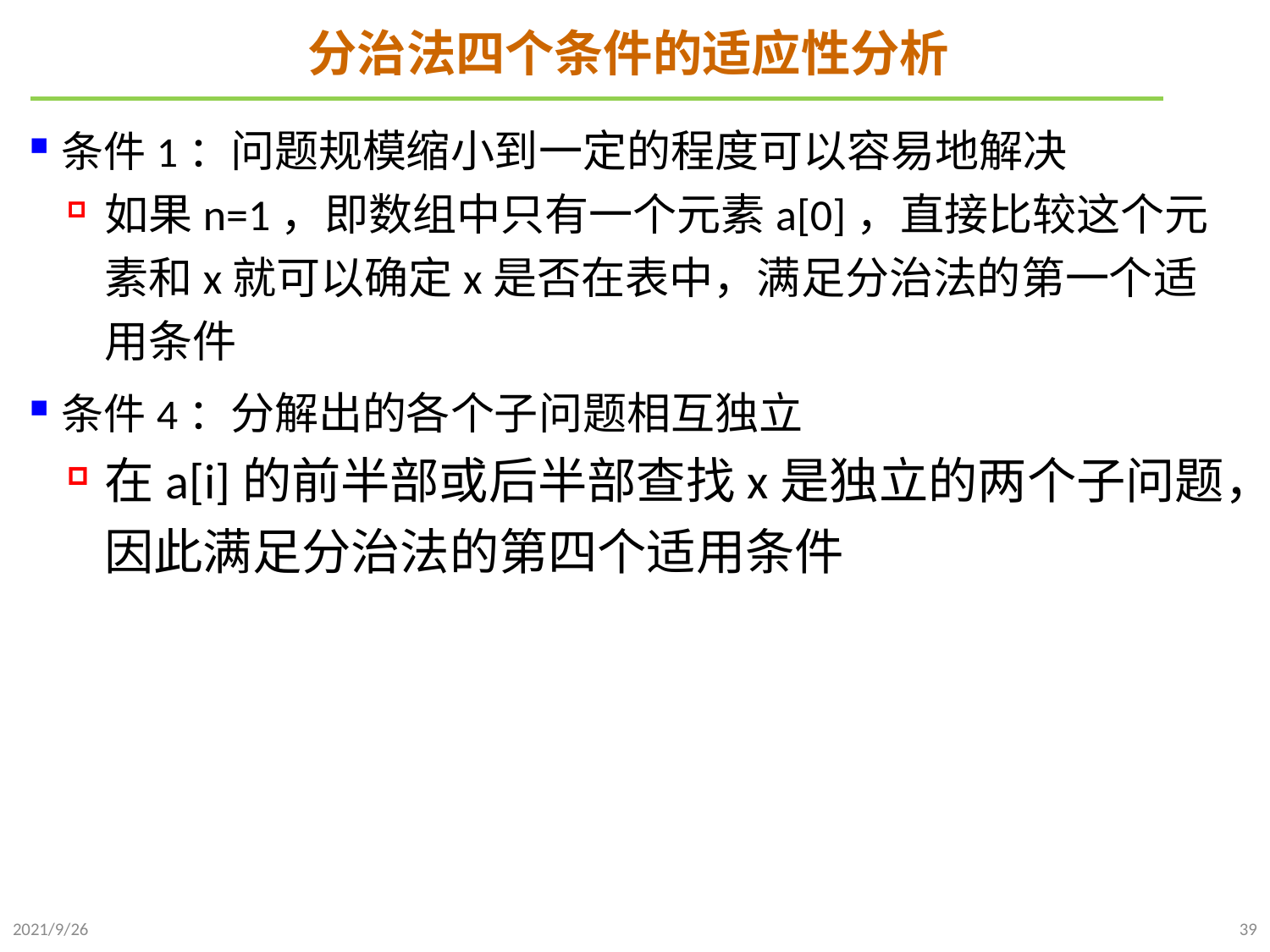

# 分治法四个条件的适应性分析
条件1：问题规模缩小到一定的程度可以容易地解决
如果n=1，即数组中只有一个元素a[0]，直接比较这个元素和x就可以确定x是否在表中，满足分治法的第一个适用条件
条件4：分解出的各个子问题相互独立
在a[i]的前半部或后半部查找x是独立的两个子问题，因此满足分治法的第四个适用条件

2021/9/26
39